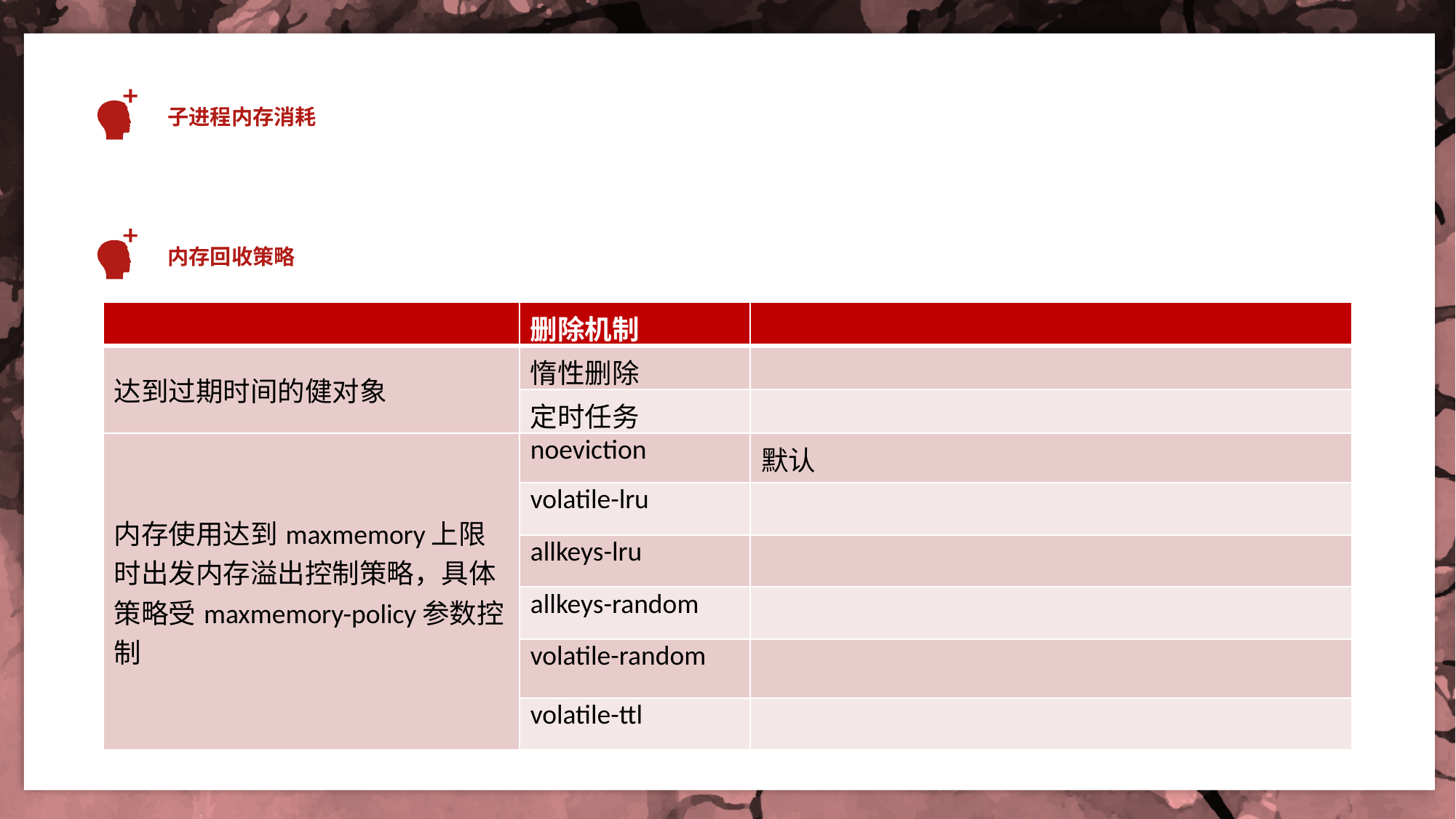

子进程内存消耗

内存回收策略
|  | 删除机制 |  |
| --- | --- | --- |
| 达到过期时间的健对象 | 惰性删除 |  |
|  | 定时任务 |  |
| 内存使用达到maxmemory上限时出发内存溢出控制策略，具体策略受maxmemory-policy参数控制 | noeviction | 默认 |
|  | volatile-lru |  |
|  | allkeys-lru |  |
|  | allkeys-random |  |
|  | volatile-random |  |
|  | volatile-ttl |  |